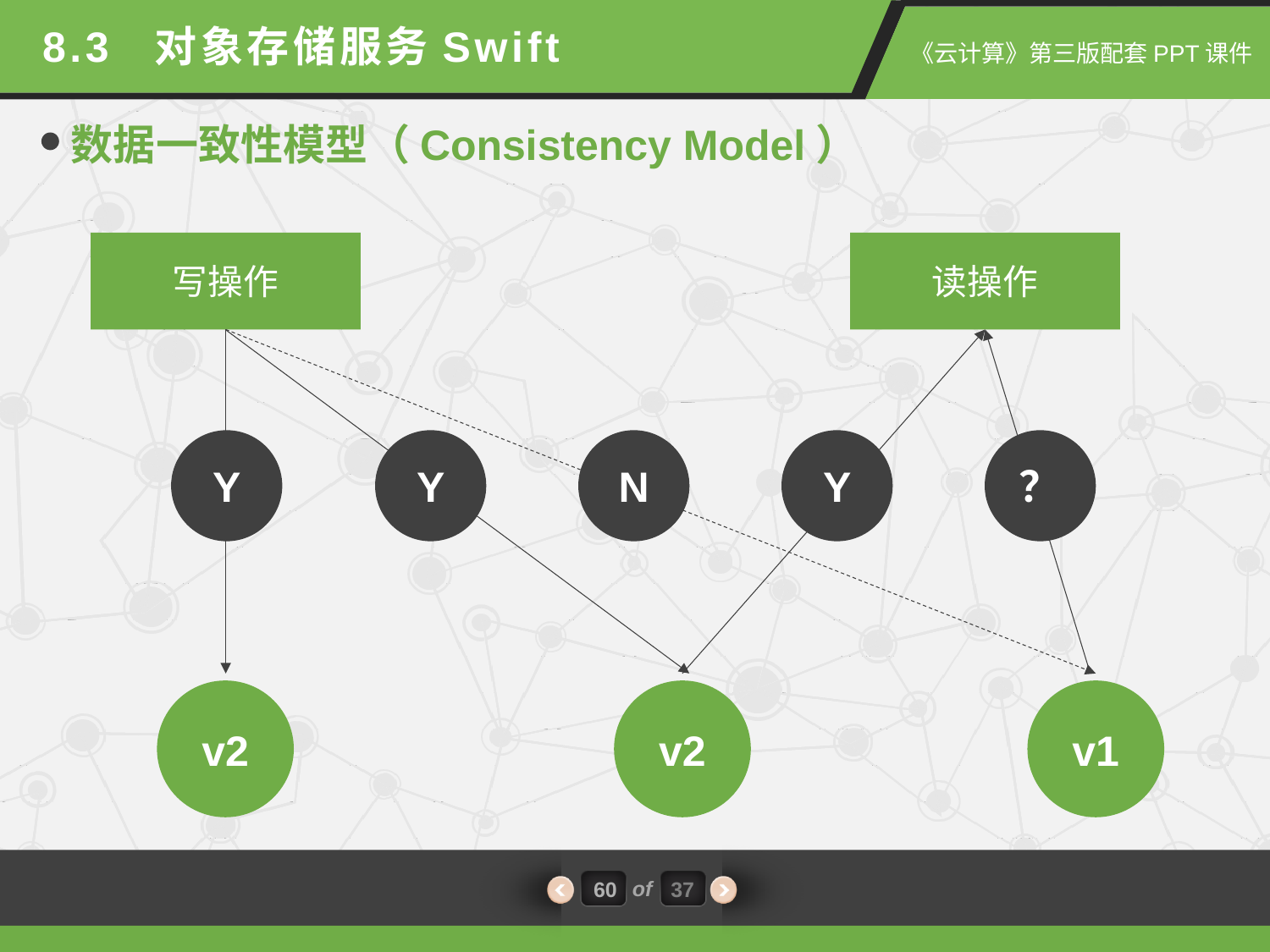

8.3  对象存储服务Swift
数据一致性模型（Consistency Model）

写操作
读操作
Y
Y
N
Y
？
v2
v2
v1
60